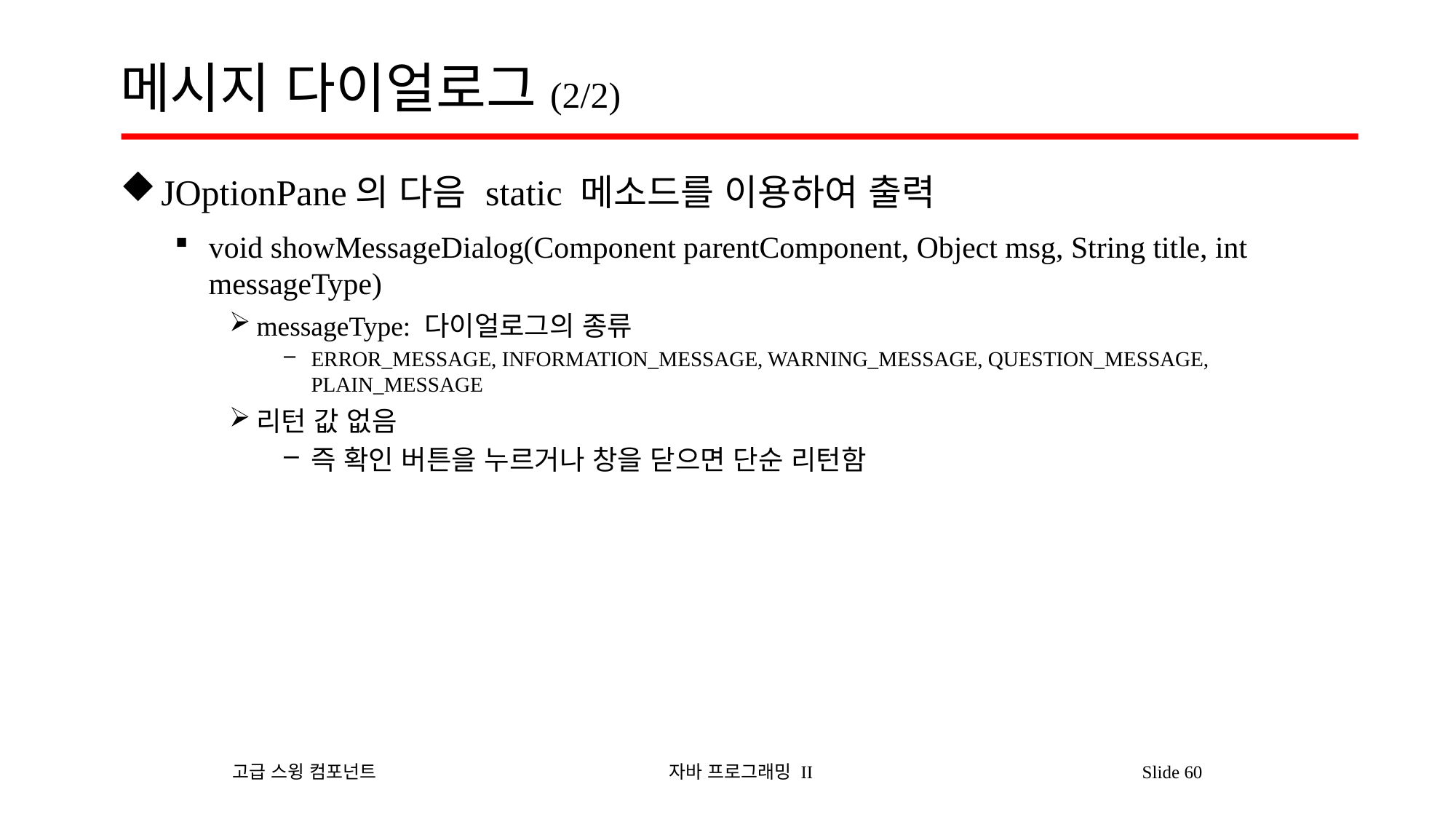

# 메시지 다이얼로그(2/2)
JOptionPane의 다음 static 메소드를 이용하여 출력
void showMessageDialog(Component parentComponent, Object msg, String title, int messageType)
messageType: 다이얼로그의 종류
ERROR_MESSAGE, INFORMATION_MESSAGE, WARNING_MESSAGE, QUESTION_MESSAGE, PLAIN_MESSAGE
리턴 값 없음
즉 확인 버튼을 누르거나 창을 닫으면 단순 리턴함